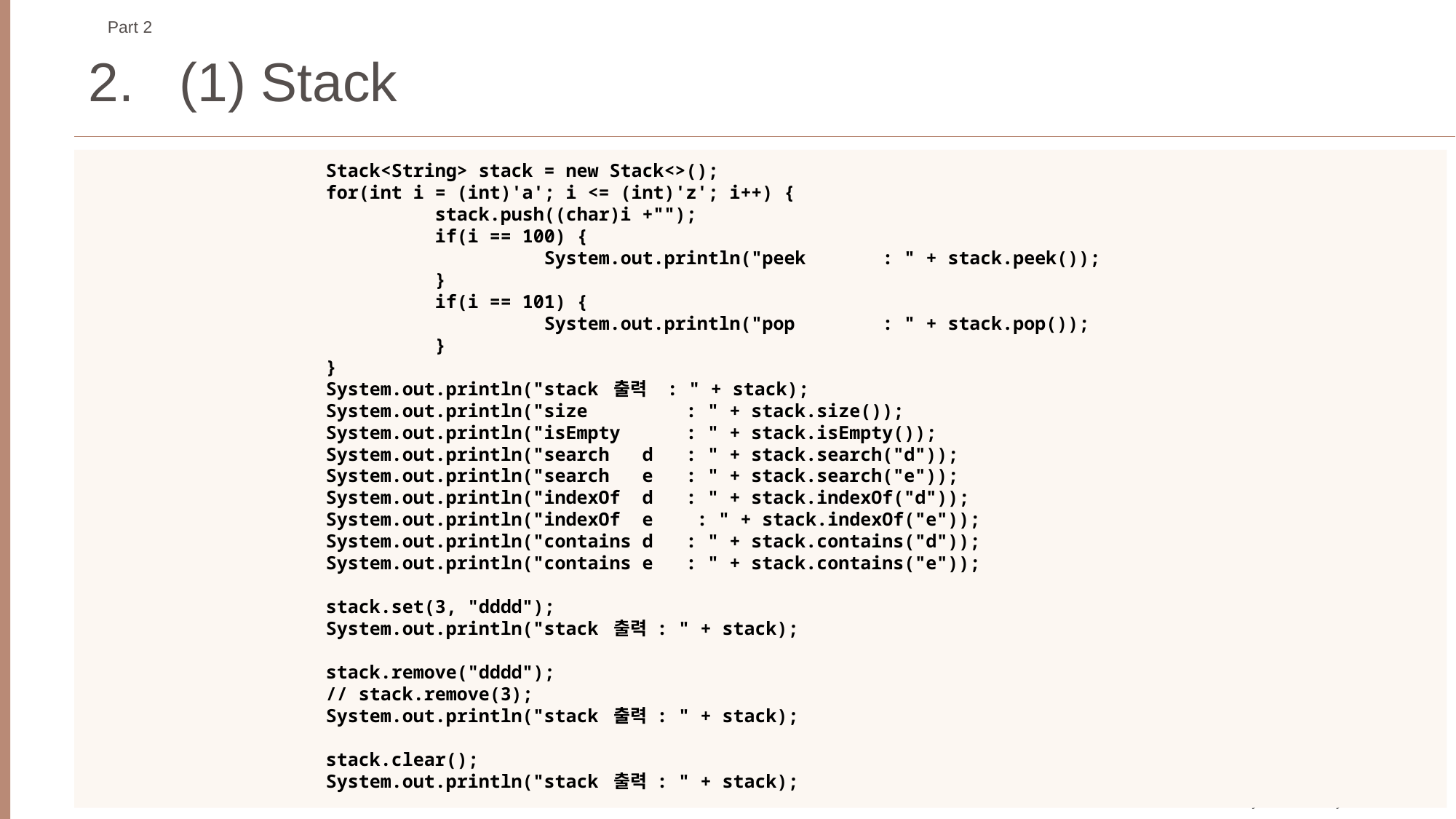

Part 2
2.   (1) Stack

		Stack<String> stack = new Stack<>();
		for(int i = (int)'a'; i <= (int)'z'; i++) {
			stack.push((char)i +"");
			if(i == 100) {
				System.out.println("peek       : " + stack.peek());
			}
			if(i == 101) {
				System.out.println("pop        : " + stack.pop());
			}
		}
		System.out.println("stack 출력   : " + stack);
		System.out.println("size         : " + stack.size());
		System.out.println("isEmpty      : " + stack.isEmpty());
		System.out.println("search   d   : " + stack.search("d"));
		System.out.println("search   e   : " + stack.search("e"));
		System.out.println("indexOf  d   : " + stack.indexOf("d"));
		System.out.println("indexOf  e    : " + stack.indexOf("e"));
		System.out.println("contains d   : " + stack.contains("d"));
		System.out.println("contains e   : " + stack.contains("e"));

		stack.set(3, "dddd");
		System.out.println("stack 출력 : " + stack);

		stack.remove("dddd");
		// stack.remove(3);
		System.out.println("stack 출력 : " + stack);

		stack.clear();
		System.out.println("stack 출력 : " + stack);